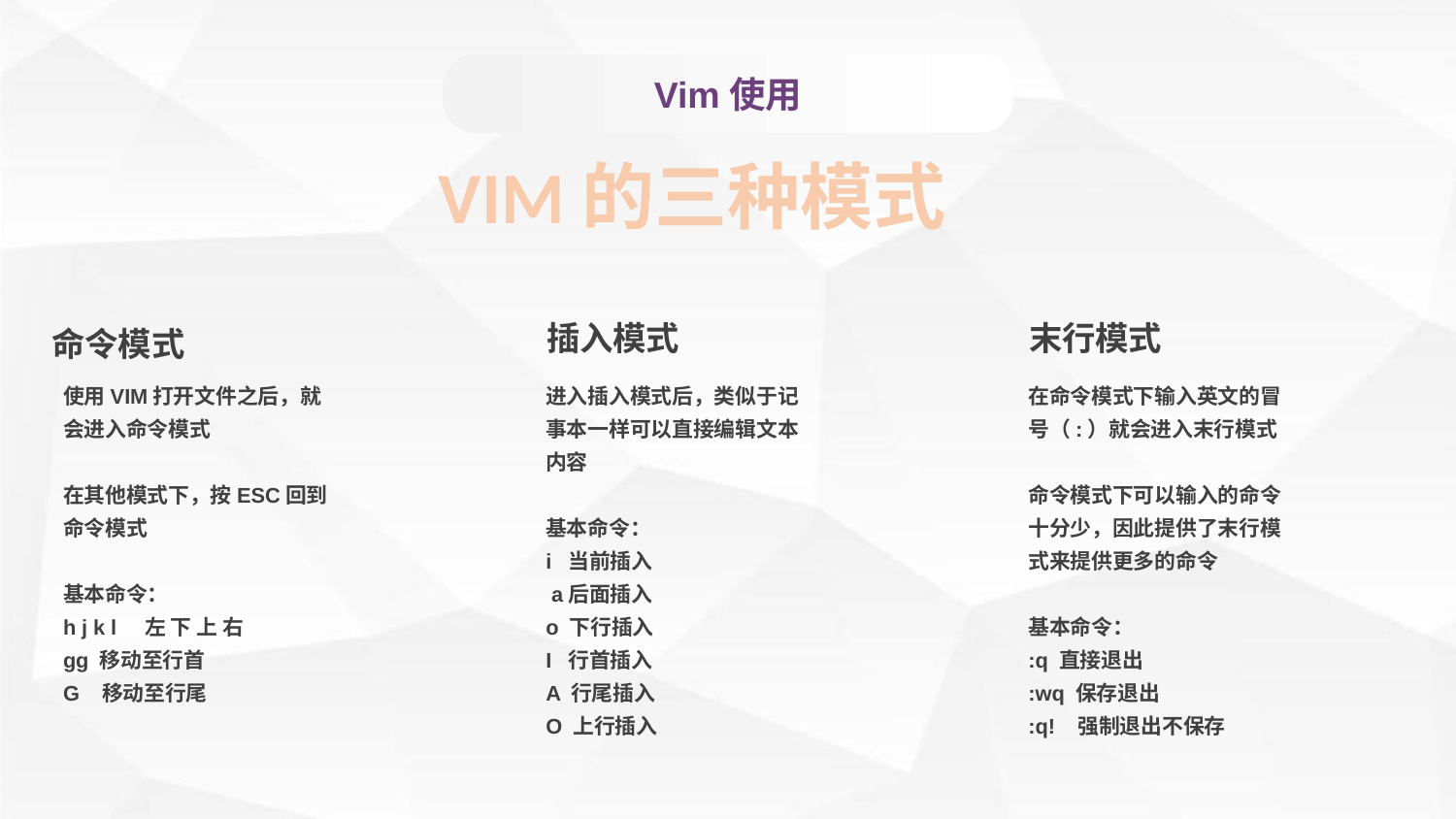

Vim使用
VIM的三种模式
插入模式
末行模式
命令模式
使用VIM打开文件之后，就会进入命令模式

在其他模式下，按ESC回到命令模式

基本命令：
h j k l    左 下 上 右
gg 移动至行首
G   移动至行尾
进入插入模式后，类似于记事本一样可以直接编辑文本内容

基本命令：
i  当前插入
 a后面插入
o 下行插入
I  行首插入
A 行尾插入
O 上行插入
在命令模式下输入英文的冒号（:）就会进入末行模式

命令模式下可以输入的命令十分少，因此提供了末行模式来提供更多的命令

基本命令：
:q 直接退出
:wq 保存退出
:q!   强制退出不保存